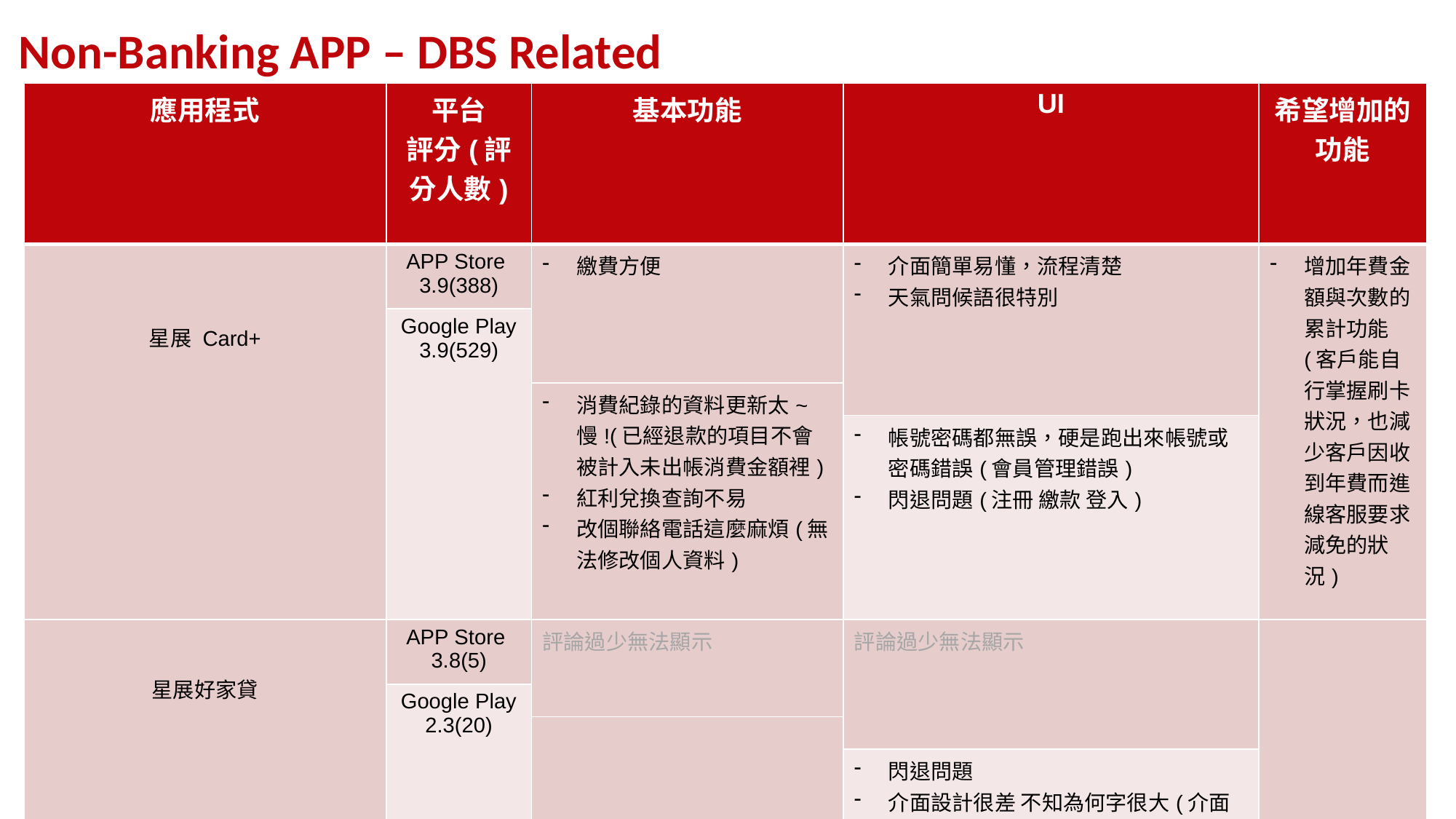

# Non-Banking APP – DBS Related
| 應用程式 | 平台 評分(評分人數) | 基本功能 | UI | 希望增加的功能 |
| --- | --- | --- | --- | --- |
| 星展 Card+ | APP Store 3.9(388) | 繳費方便 | 介面簡單易懂，流程清楚 天氣問候語很特別 | 增加年費金額與次數的累計功能(客戶能自行掌握刷卡狀況，也減少客戶因收到年費而進線客服要求減免的狀況) |
|  | Google Play 3.9(529) |  |  |  |
|  |  | 消費紀錄的資料更新太~慢!(已經退款的項目不會被計入未出帳消費金額裡) 紅利兌換查詢不易 改個聯絡電話這麼麻煩(無法修改個人資料) |  |  |
|  |  |  | 帳號密碼都無誤，硬是跑出來帳號或密碼錯誤(會員管理錯誤) 閃退問題(注冊 繳款 登入) |  |
| 星展好家貸 | APP Store 3.8(5) | 評論過少無法顯示 | 評論過少無法顯示 |  |
|  | Google Play 2.3(20) |  |  |  |
|  |  |  |  |  |
|  |  |  | 閃退問題 介面設計很差 不知為何字很大(介面設計) |  |
9